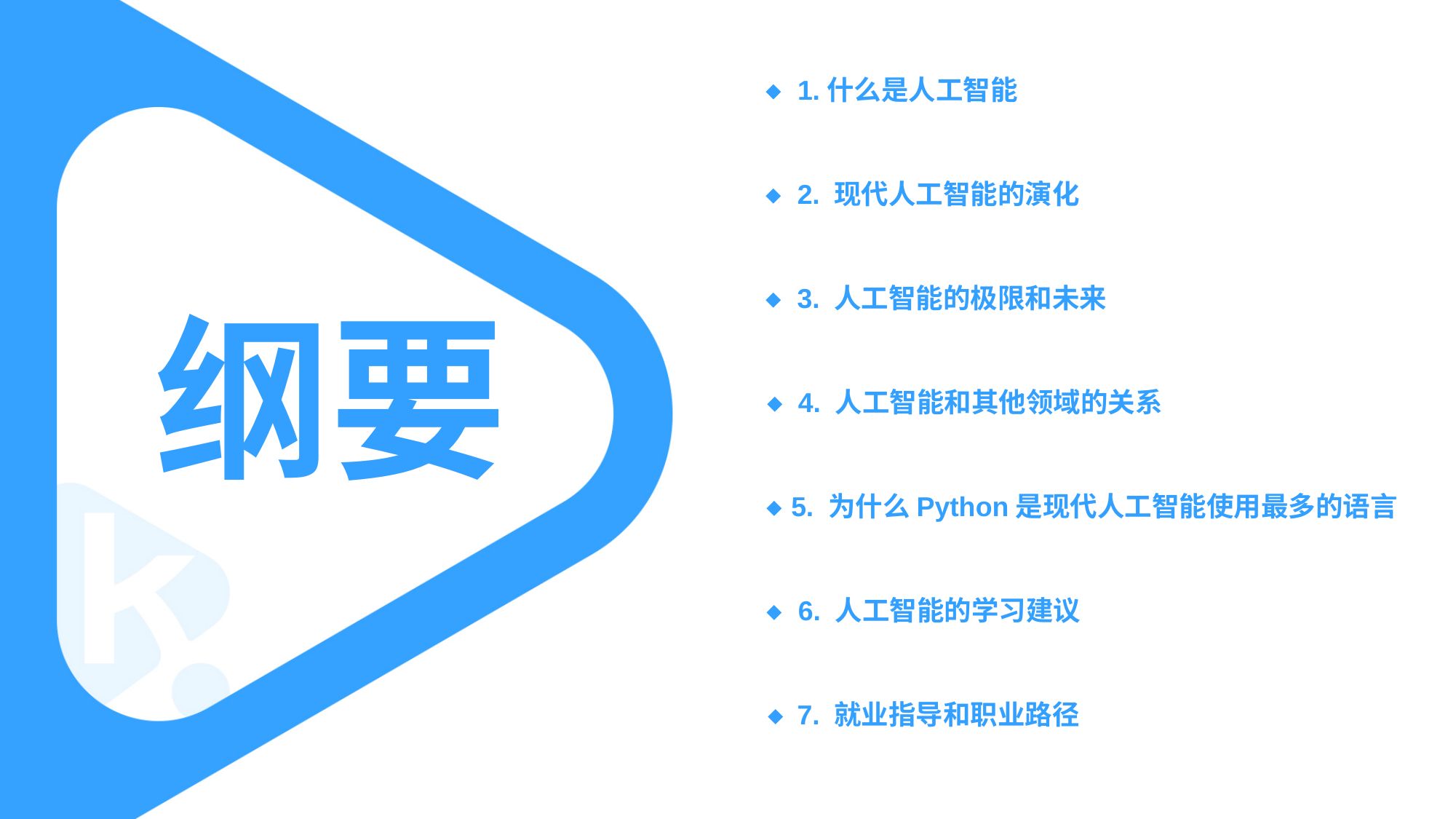

1.什么是人工智能

2. 现代人工智能的演化

3. 人工智能的极限和未来
纲要

4. 人工智能和其他领域的关系

5. 为什么Python是现代人工智能使用最多的语言

6. 人工智能的学习建议

7. 就业指导和职业路径